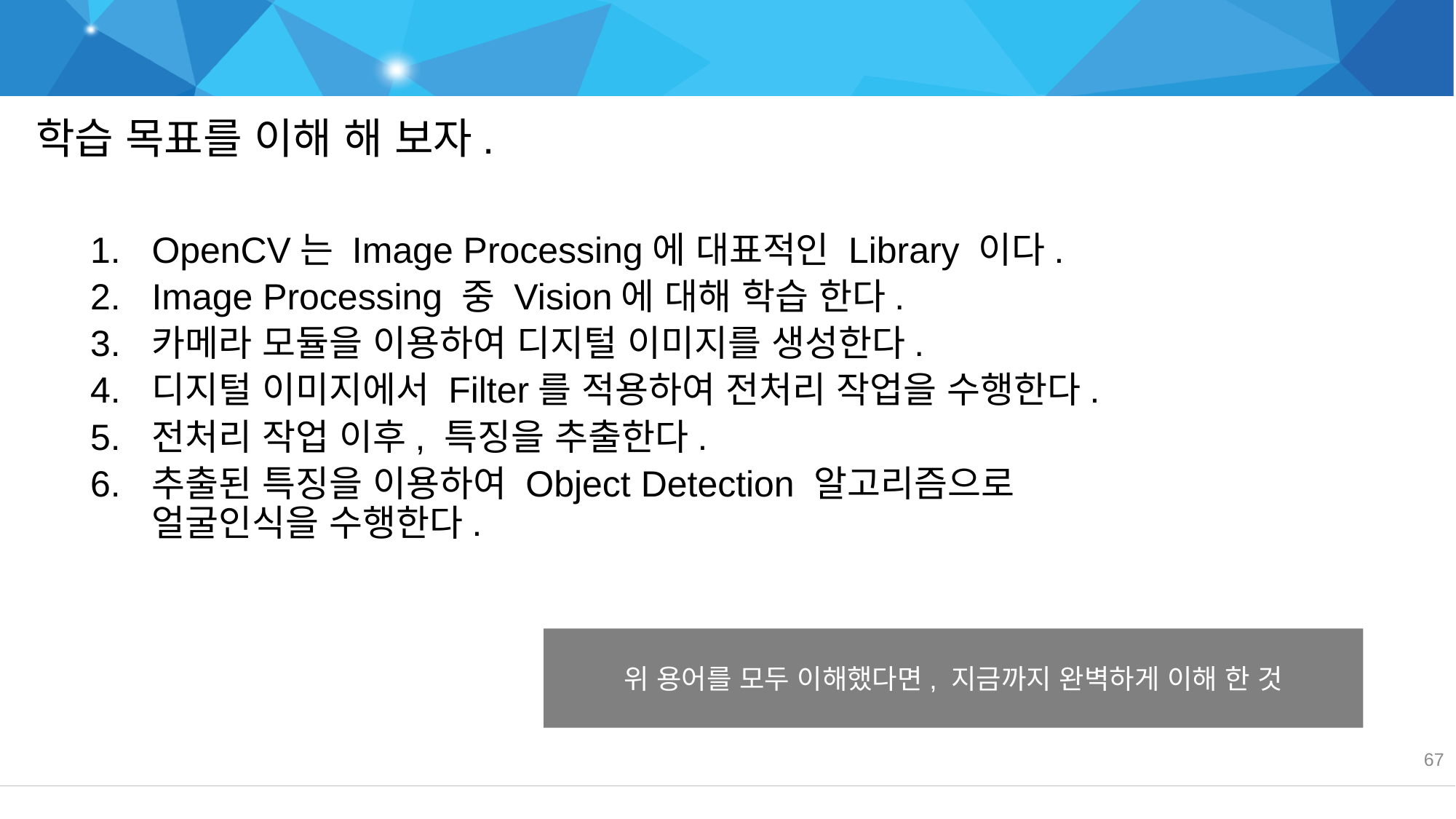

학습목표
학습 목표를 이해 해 보자.

OpenCV는 Image Processing에 대표적인 Library 이다.
Image Processing 중 Vision에 대해 학습 한다.
카메라 모듈을 이용하여 디지털 이미지를 생성한다.
디지털 이미지에서 Filter를 적용하여 전처리 작업을 수행한다.
전처리 작업 이후, 특징을 추출한다.
추출된 특징을 이용하여 Object Detection 알고리즘으로
얼굴인식을 수행한다.
위 용어를 모두 이해했다면, 지금까지 완벽하게 이해 한 것
67